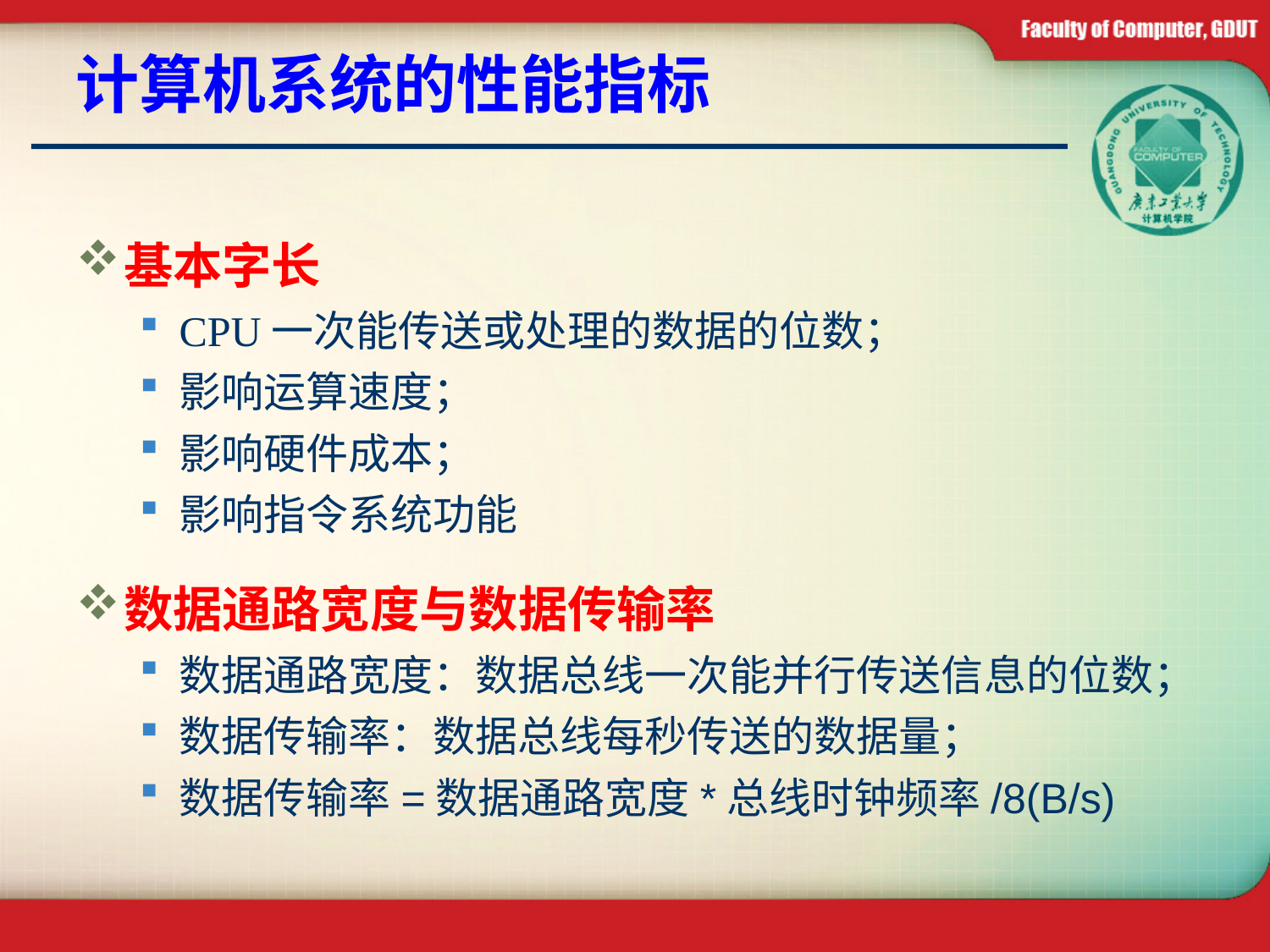

计算机系统的性能指标
基本字长
CPU一次能传送或处理的数据的位数；
影响运算速度；
影响硬件成本；
影响指令系统功能
数据通路宽度与数据传输率
数据通路宽度：数据总线一次能并行传送信息的位数；
数据传输率：数据总线每秒传送的数据量；
数据传输率=数据通路宽度*总线时钟频率/8(B/s)